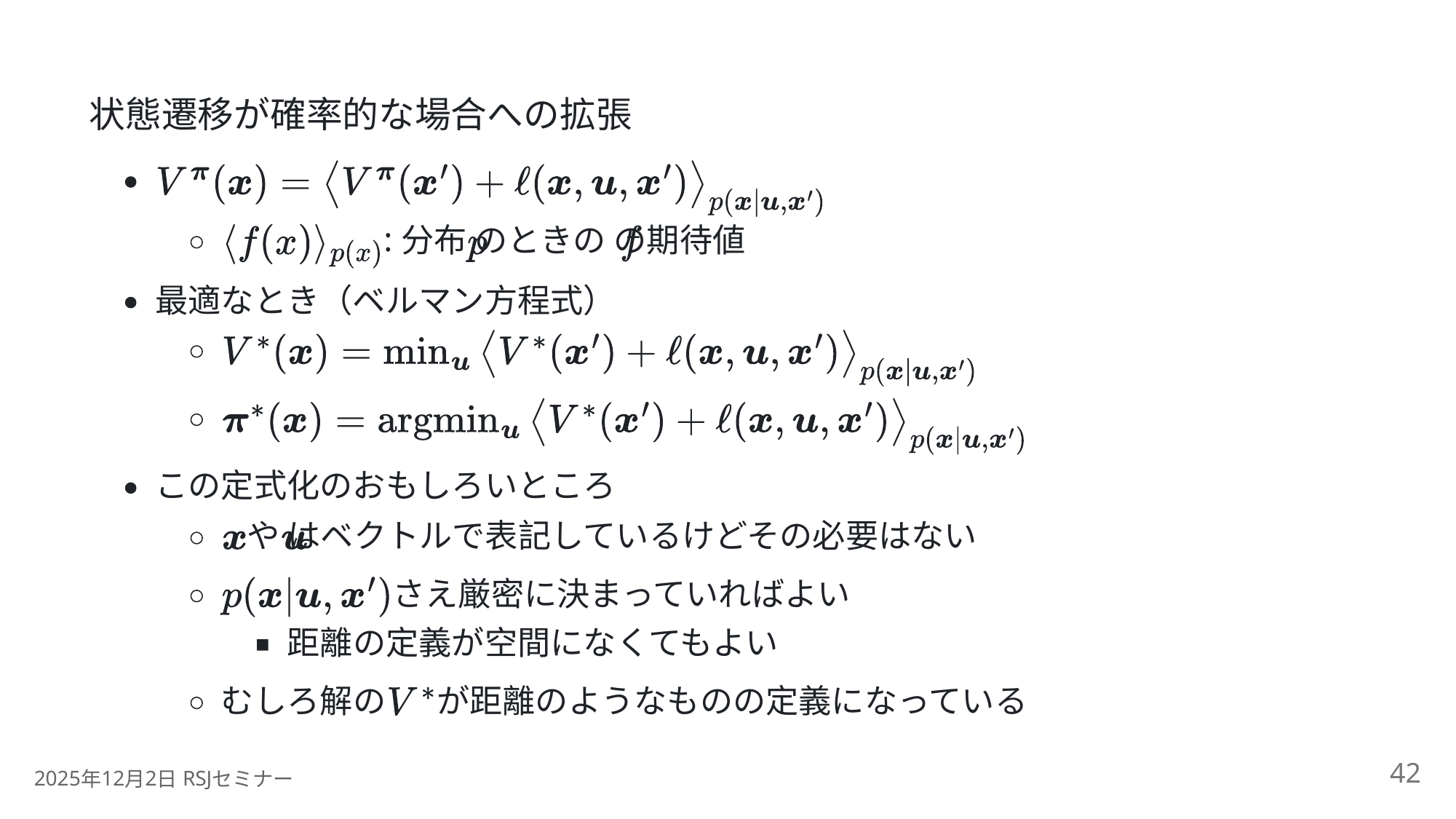

状態遷移が確率的な場合への拡張

:
分布 のときの の期待値

最適なとき（ベルマン方程式）

この定式化のおもしろいところ

や はベクトルで表記しているけどその必要はない

さえ厳密に決まっていればよい

距離の定義が空間になくてもよい

むしろ解の
が距離のようなものの定義になっている

42
2025
12
2
 RSJ
年
月
日
セミナー